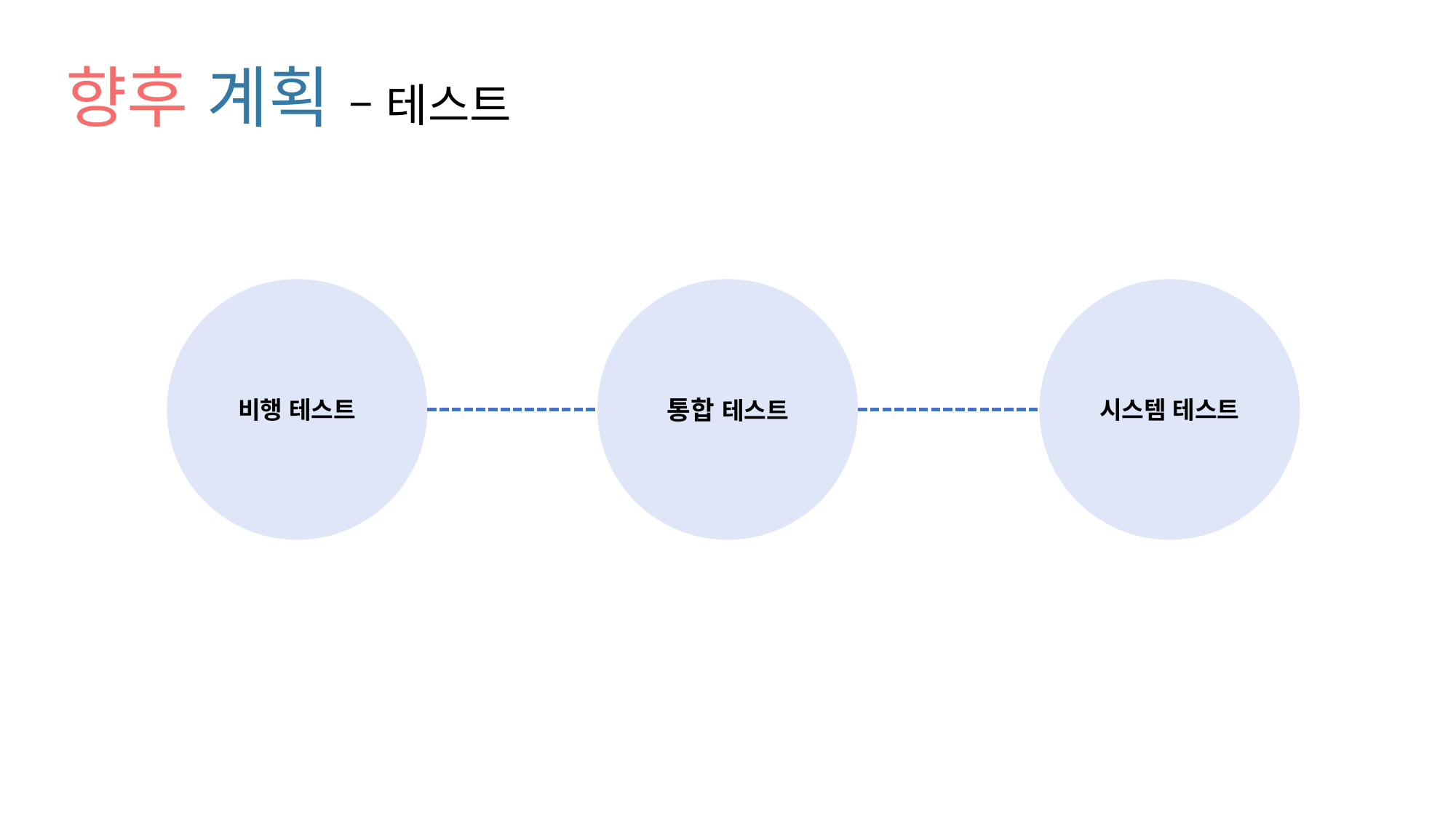

# 향후 계획 – 테스트
비행 테스트
통합 테스트
시스템 테스트